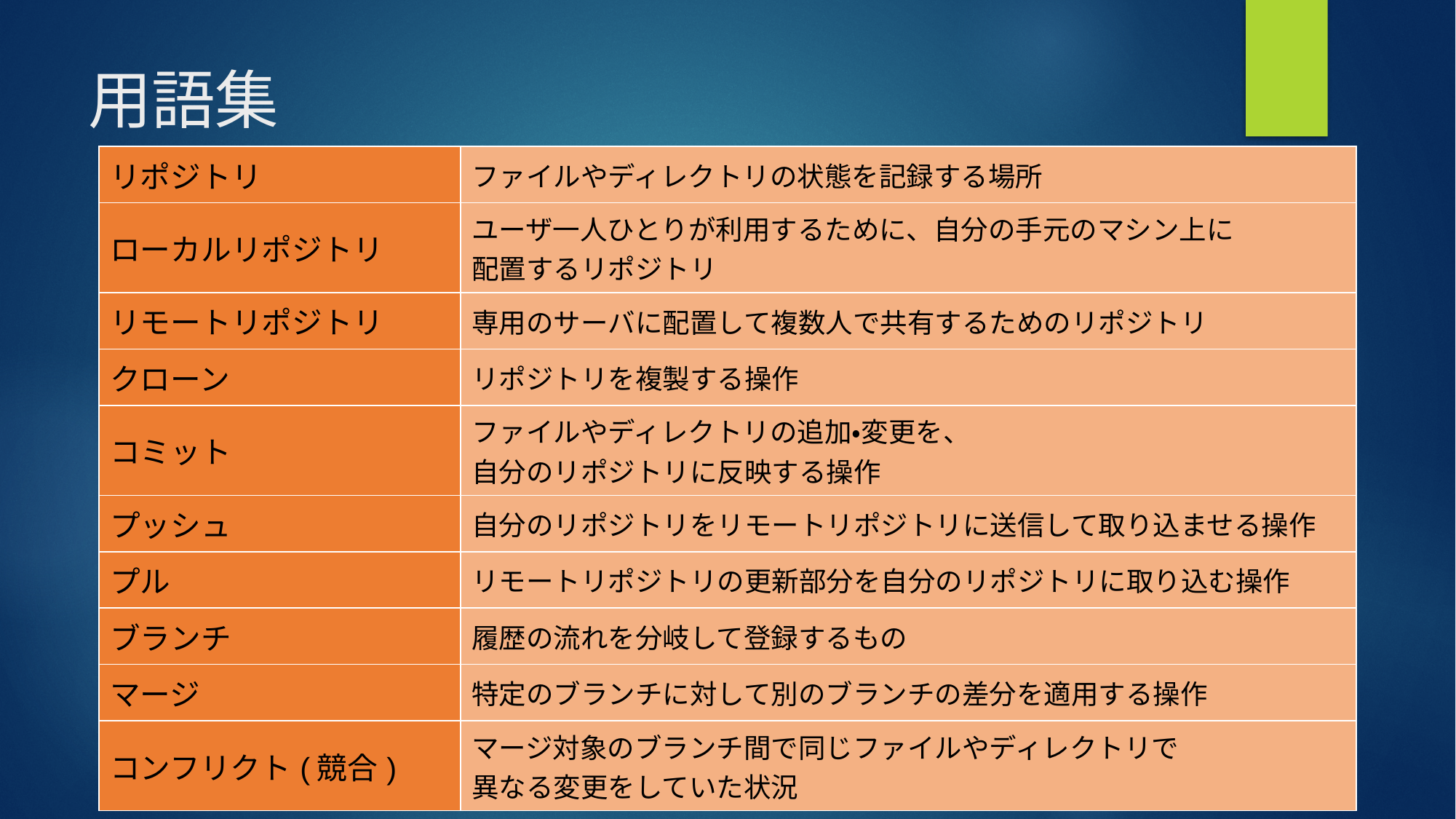

# 用語集
| リポジトリ | ファイルやディレクトリの状態を記録する場所 |
| --- | --- |
| ローカルリポジトリ | ユーザ一人ひとりが利用するために、自分の手元のマシン上に 配置するリポジトリ |
| リモートリポジトリ | 専用のサーバに配置して複数人で共有するためのリポジトリ |
| クローン | リポジトリを複製する操作 |
| コミット | ファイルやディレクトリの追加・変更を、 自分のリポジトリに反映する操作 |
| プッシュ | 自分のリポジトリをリモートリポジトリに送信して取り込ませる操作 |
| プル | リモートリポジトリの更新部分を自分のリポジトリに取り込む操作 |
| ブランチ | 履歴の流れを分岐して登録するもの |
| マージ | 特定のブランチに対して別のブランチの差分を適用する操作 |
| コンフリクト(競合) | マージ対象のブランチ間で同じファイルやディレクトリで 異なる変更をしていた状況 |